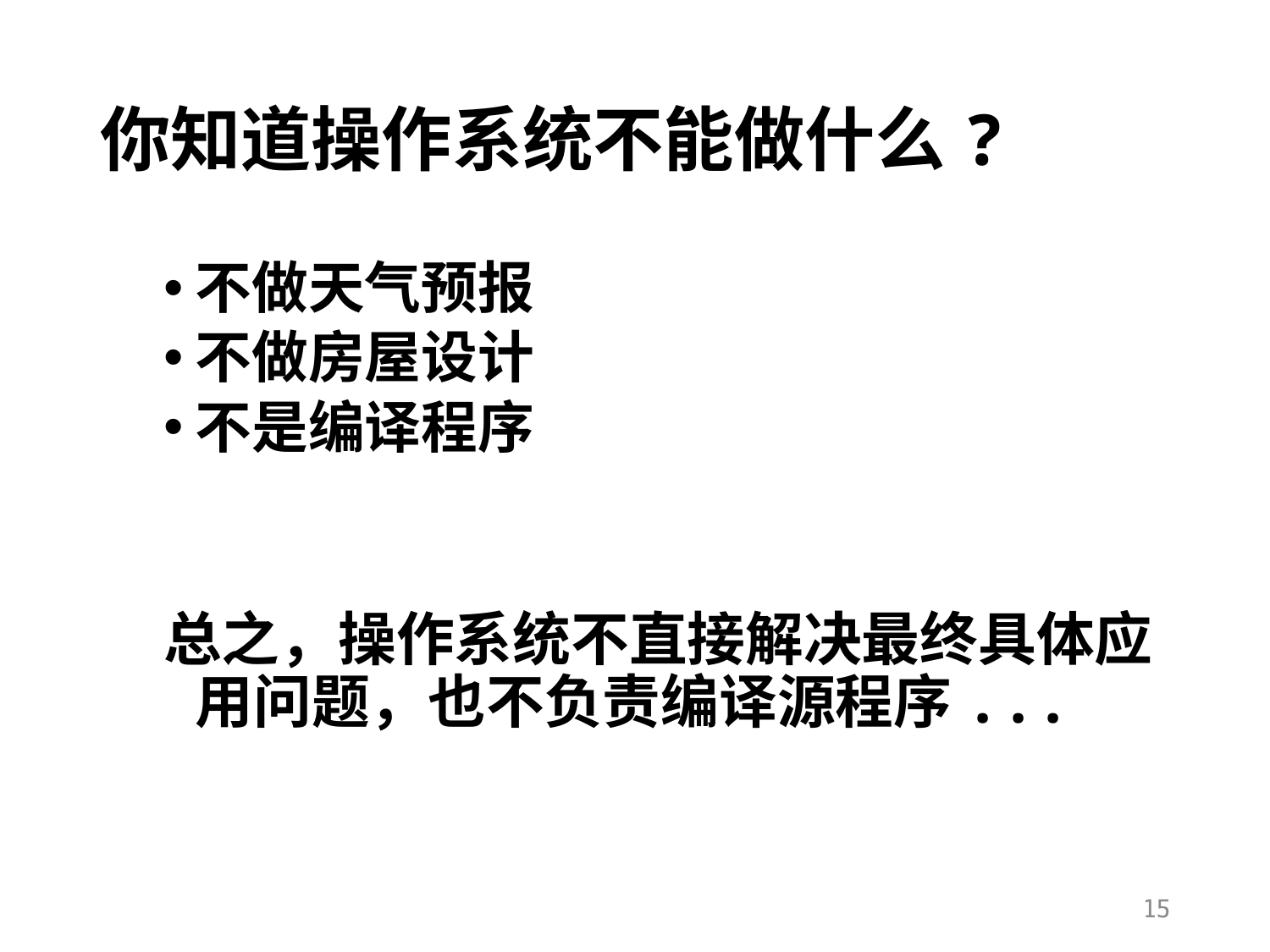

# 你知道操作系统不能做什么?
不做天气预报
不做房屋设计
不是编译程序

总之，操作系统不直接解决最终具体应用问题，也不负责编译源程序...

15